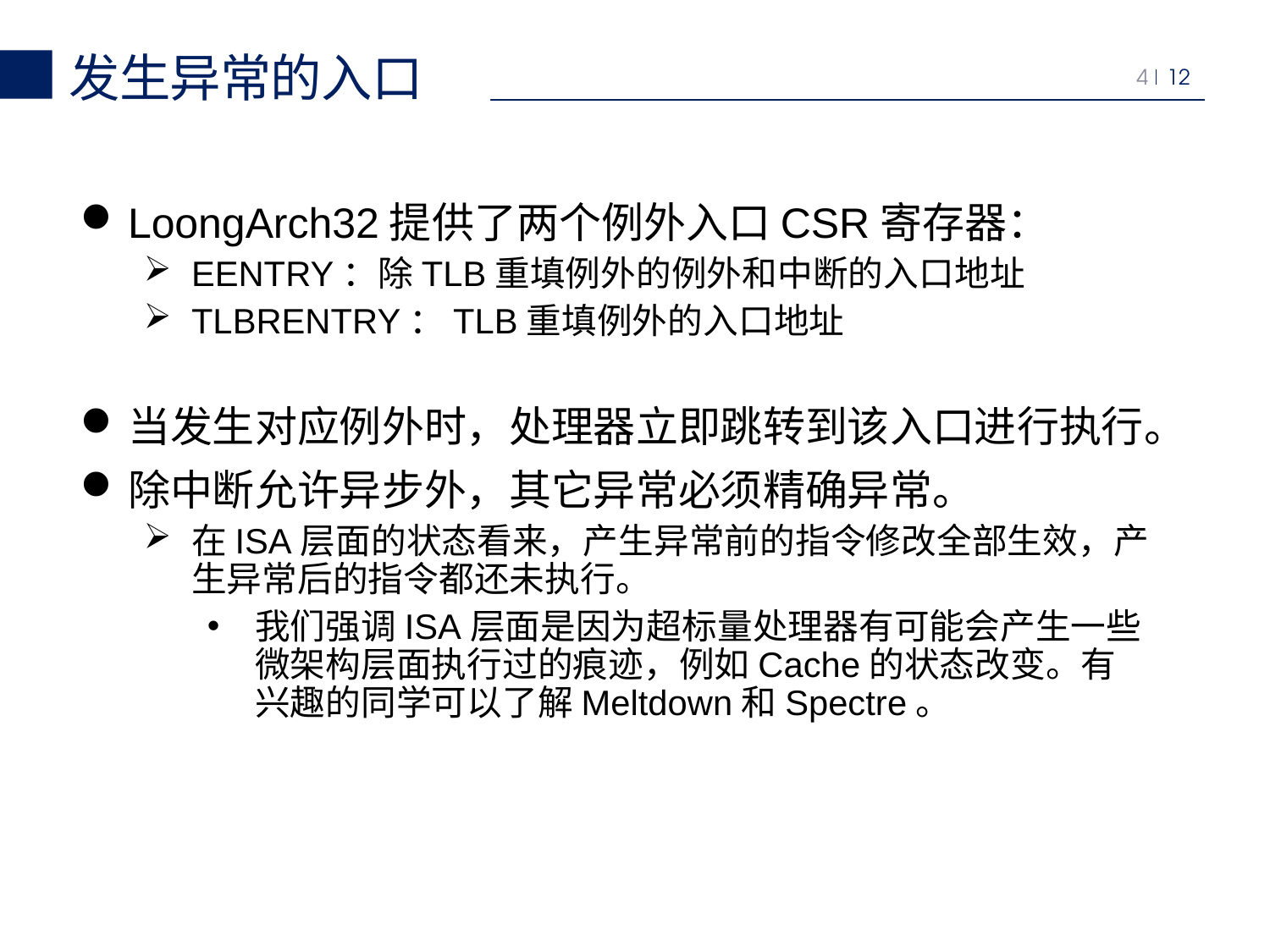

发生异常的入口

4
LoongArch32提供了两个例外入口CSR寄存器：
EENTRY：除TLB重填例外的例外和中断的入口地址
TLBRENTRY：TLB重填例外的入口地址

当发生对应例外时，处理器立即跳转到该入口进行执行。
除中断允许异步外，其它异常必须精确异常。
在ISA层面的状态看来，产生异常前的指令修改全部生效，产生异常后的指令都还未执行。
我们强调ISA层面是因为超标量处理器有可能会产生一些微架构层面执行过的痕迹，例如Cache的状态改变。有兴趣的同学可以了解Meltdown和Spectre。